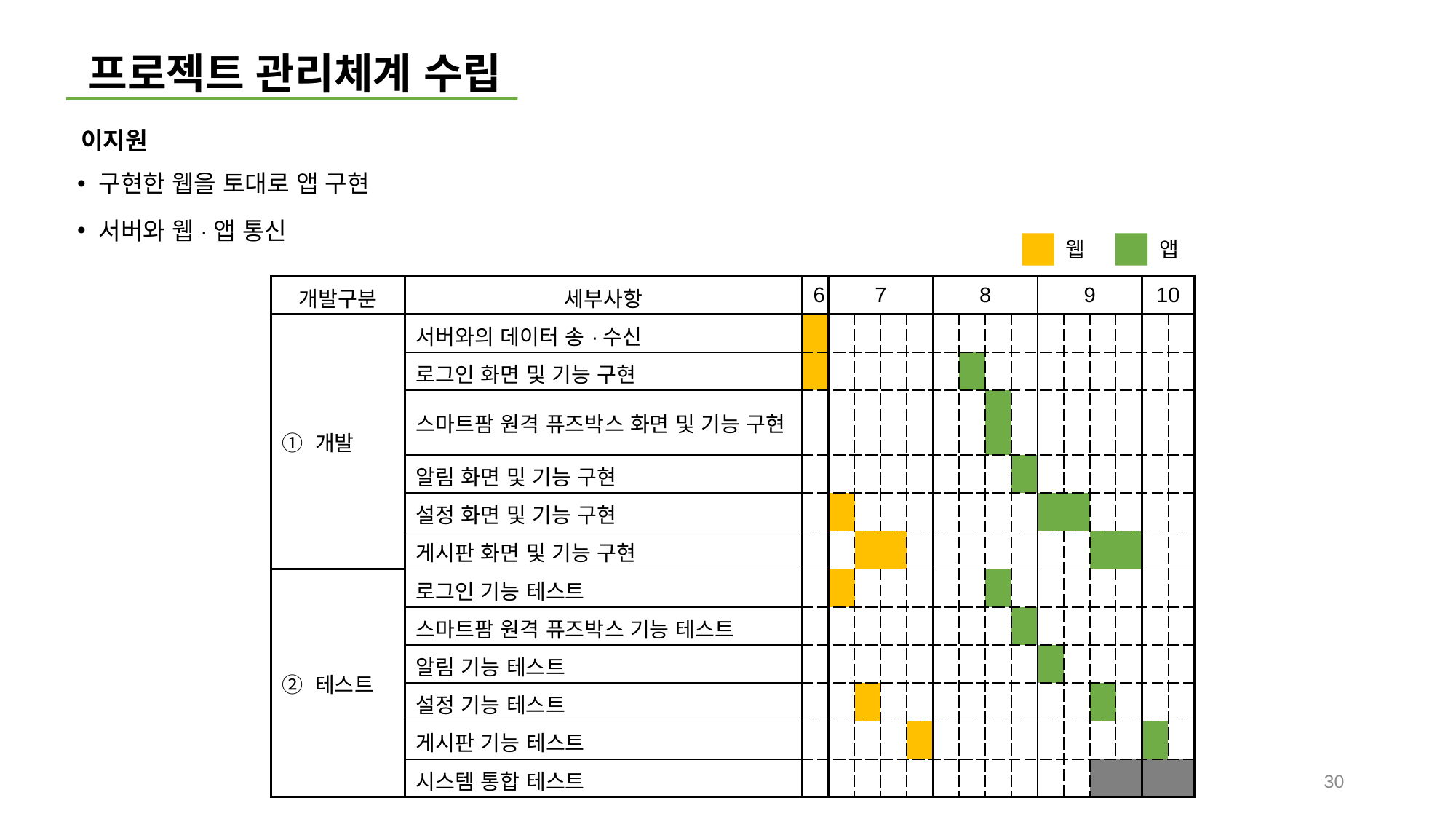

프로젝트 관리체계 수립

이지원
구현한 웹을 토대로 앱 구현
서버와 웹·앱 통신
웹
앱

| 개발구분 | 세부사항 | 6 | 7 |  |  |  | 8 |  |  |  | 9 |  |  |  | 10 |  |
| --- | --- | --- | --- | --- | --- | --- | --- | --- | --- | --- | --- | --- | --- | --- | --- | --- |
| ① 개발 | 서버와의 데이터 송·수신 |  |  |  |  |  |  |  |  |  |  |  |  |  |  |  |
|  | 로그인 화면 및 기능 구현 |  |  |  |  |  |  |  |  |  |  |  |  |  |  |  |
|  | 스마트팜 원격 퓨즈박스 화면 및 기능 구현 |  |  |  |  |  |  |  |  |  |  |  |  |  |  |  |
|  | 알림 화면 및 기능 구현 |  |  |  |  |  |  |  |  |  |  |  |  |  |  |  |
|  | 설정 화면 및 기능 구현 |  |  |  |  |  |  |  |  |  |  |  |  |  |  |  |
|  | 게시판 화면 및 기능 구현 |  |  |  |  |  |  |  |  |  |  |  |  |  |  |  |
| ② 테스트 | 로그인 기능 테스트 |  |  |  |  |  |  |  |  |  |  |  |  |  |  |  |
|  | 스마트팜 원격 퓨즈박스 기능 테스트 |  |  |  |  |  |  |  |  |  |  |  |  |  |  |  |
|  | 알림 기능 테스트 |  |  |  |  |  |  |  |  |  |  |  |  |  |  |  |
|  | 설정 기능 테스트 |  |  |  |  |  |  |  |  |  |  |  |  |  |  |  |
|  | 게시판 기능 테스트 |  |  |  |  |  |  |  |  |  |  |  |  |  |  |  |
|  | 시스템 통합 테스트 |  |  |  |  |  |  |  |  |  |  |  |  |  |  |  |
30